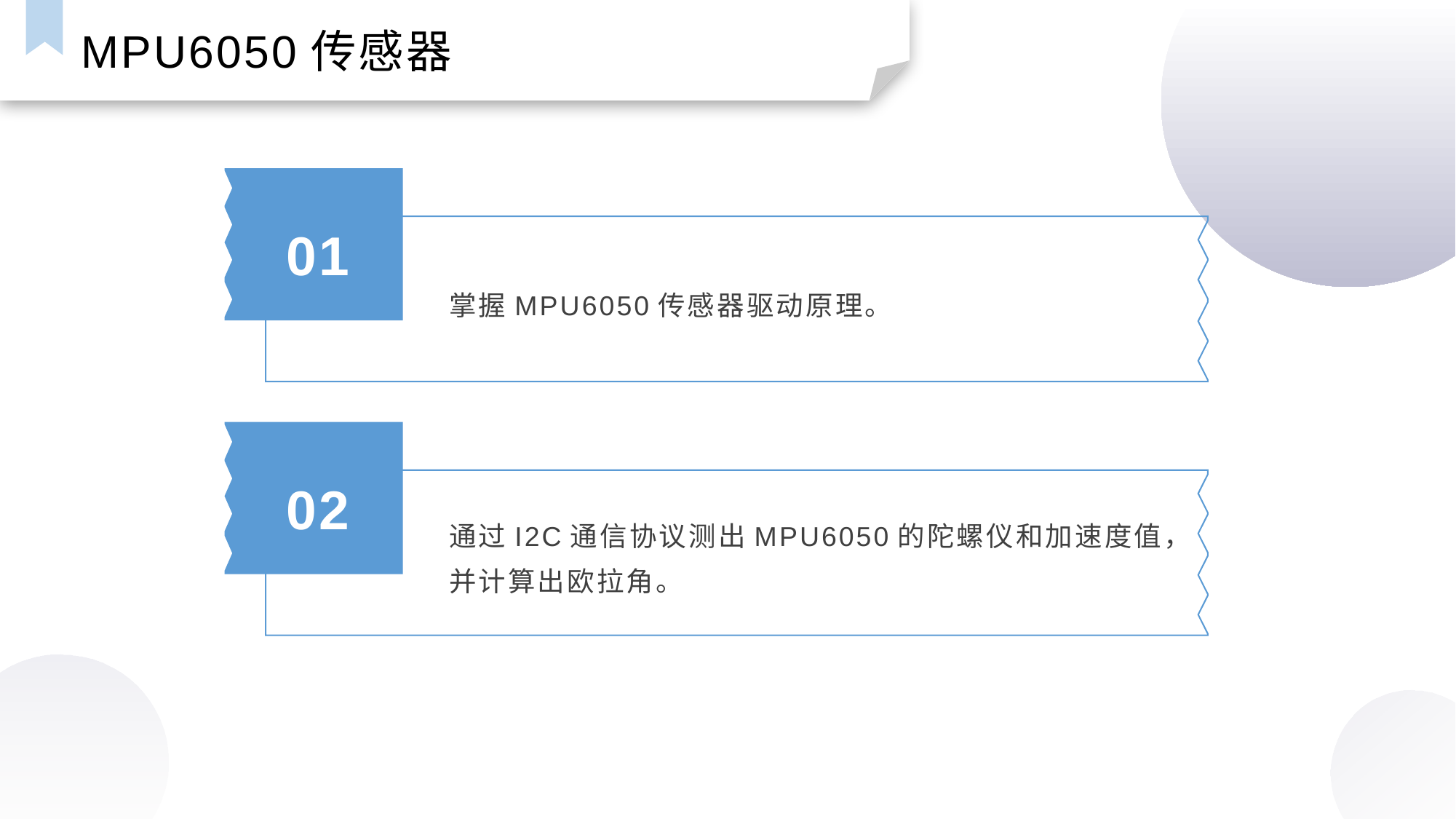

MPU6050传感器

01

掌握MPU6050传感器驱动原理。

02

通过I2C通信协议测出MPU6050的陀螺仪和加速度值，并计算出欧拉角。